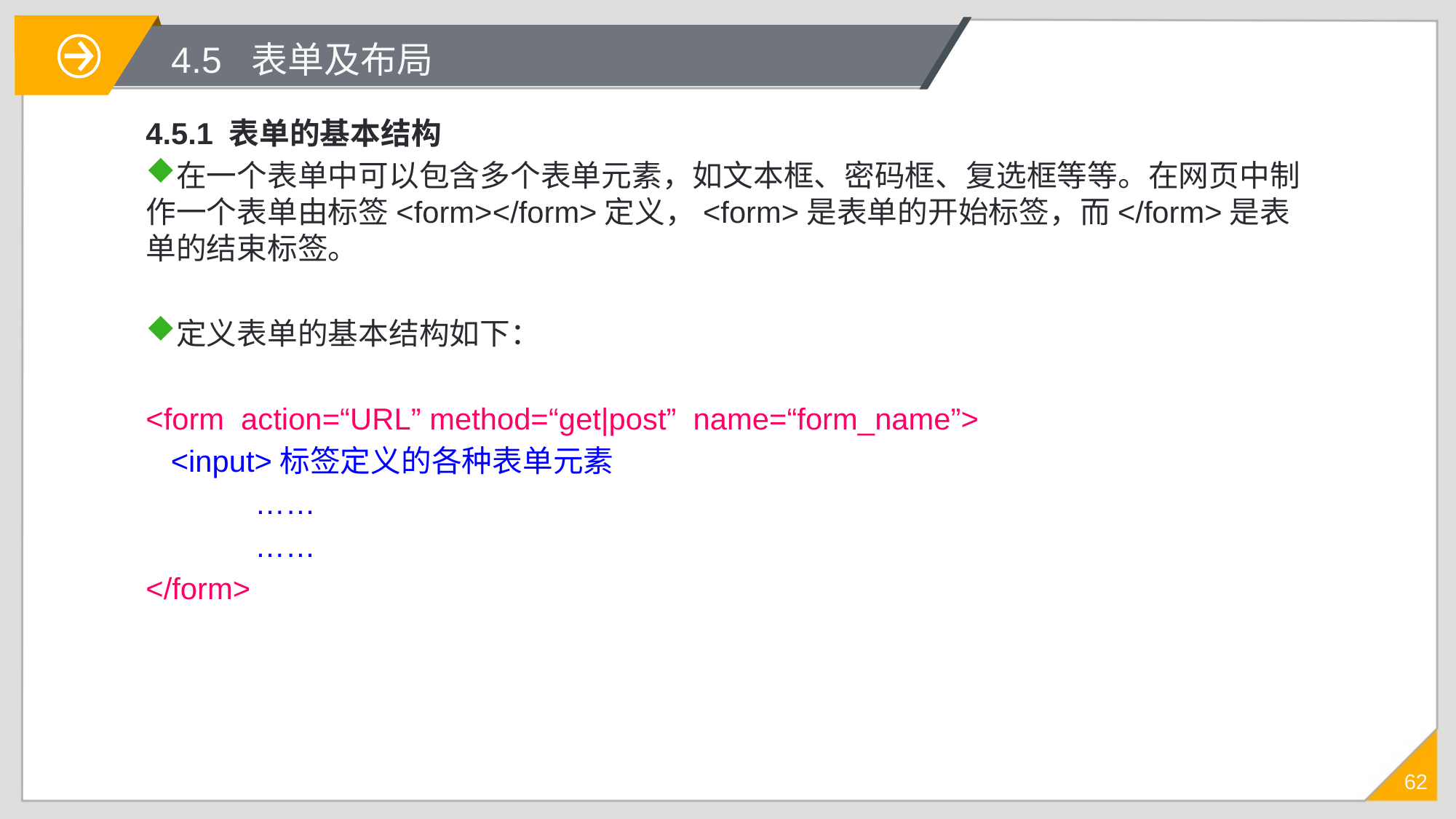

# 4.5  表单及布局
4.5.1 表单的基本结构
在一个表单中可以包含多个表单元素，如文本框、密码框、复选框等等。在网页中制作一个表单由标签<form></form>定义，<form>是表单的开始标签，而</form>是表单的结束标签。

定义表单的基本结构如下：

<form  action=“URL” method=“get|post”  name=“form_name”>
   <input>标签定义的各种表单元素
	……
	……
</form>